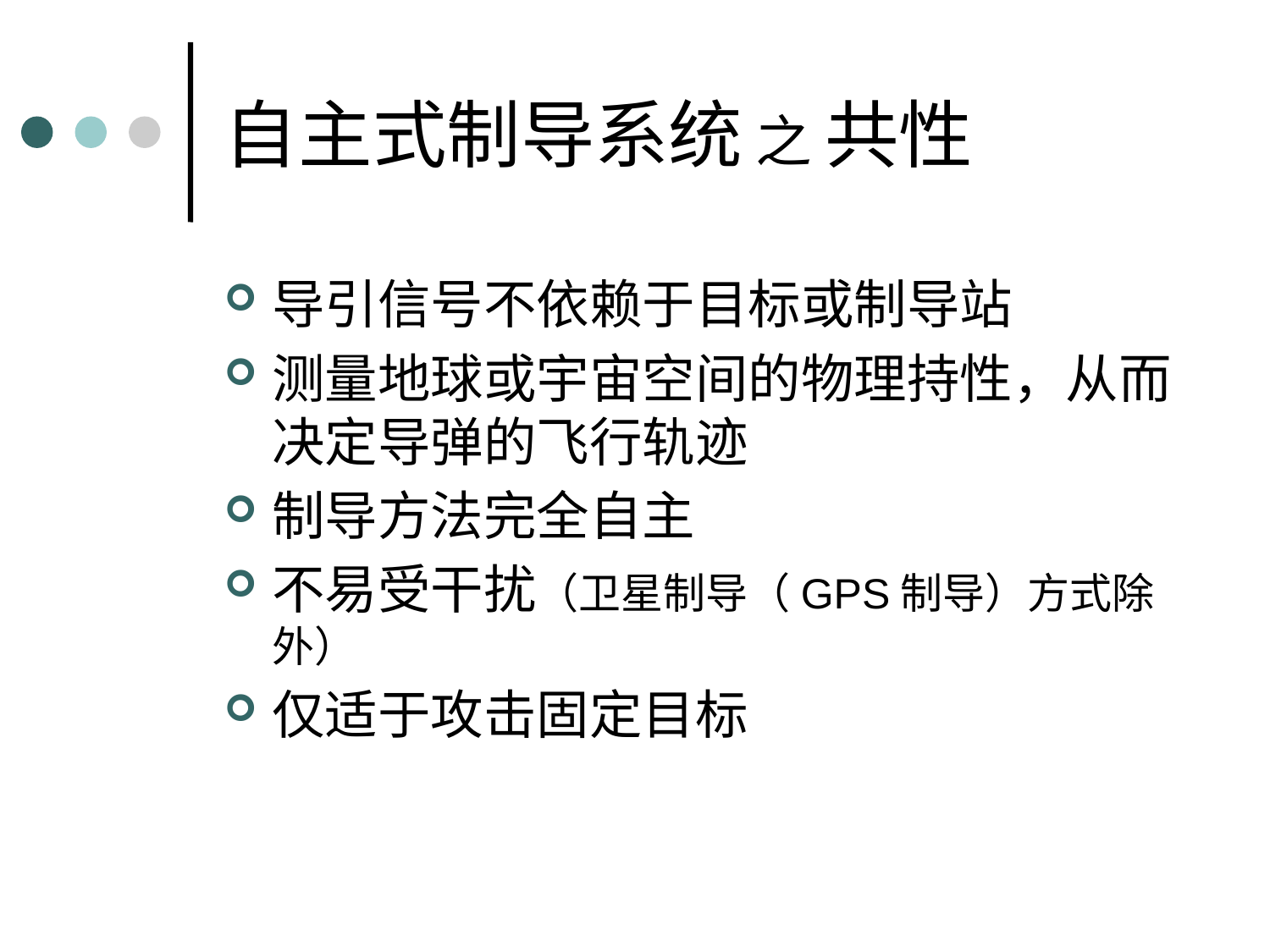

# 自主式制导系统 之 共性
导引信号不依赖于目标或制导站
测量地球或宇宙空间的物理持性，从而决定导弹的飞行轨迹
制导方法完全自主
不易受干扰（卫星制导（GPS制导）方式除外）
仅适于攻击固定目标